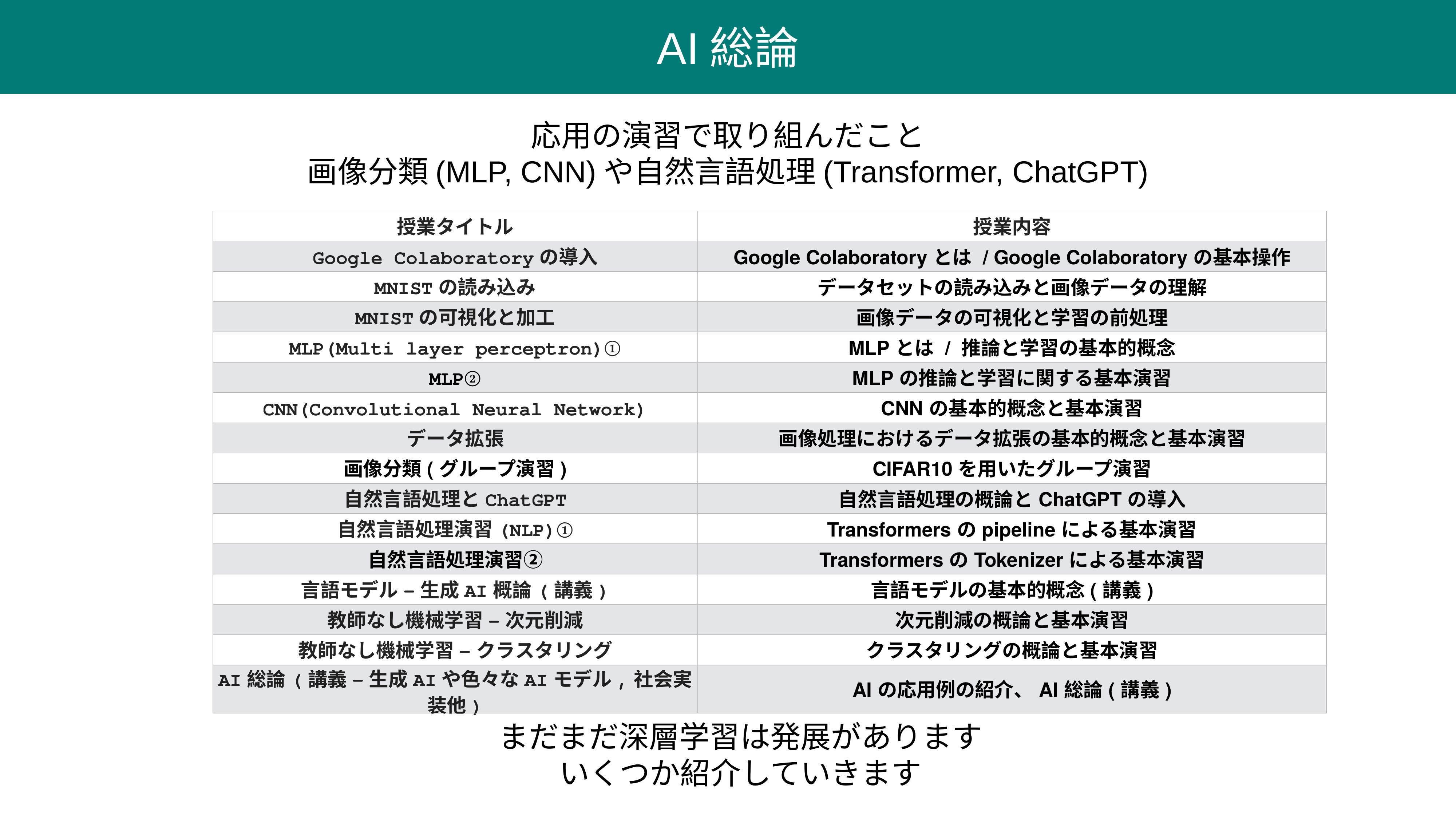

AI総論
応用の演習で取り組んだこと
画像分類(MLP, CNN)や自然言語処理(Transformer, ChatGPT)
| 授業タイトル | 授業内容 |
| --- | --- |
| Google Colaboratoryの導入 | Google Colaboratoryとは / Google Colaboratoryの基本操作 |
| MNISTの読み込み | データセットの読み込みと画像データの理解 |
| MNISTの可視化と加工 | 画像データの可視化と学習の前処理 |
| MLP(Multi layer perceptron)① | MLPとは / 推論と学習の基本的概念 |
| MLP② | MLPの推論と学習に関する基本演習 |
| CNN(Convolutional Neural Network) | CNNの基本的概念と基本演習 |
| データ拡張 | 画像処理におけるデータ拡張の基本的概念と基本演習 |
| 画像分類(グループ演習) | CIFAR10を用いたグループ演習 |
| 自然言語処理とChatGPT | 自然言語処理の概論とChatGPTの導入 |
| 自然言語処理演習(NLP)① | Transformersのpipelineによる基本演習 |
| 自然言語処理演習② | TransformersのTokenizerによる基本演習 |
| 言語モデル-生成AI概論(講義) | 言語モデルの基本的概念(講義) |
| 教師なし機械学習-次元削減 | 次元削減の概論と基本演習 |
| 教師なし機械学習-クラスタリング | クラスタリングの概論と基本演習 |
| AI総論(講義-生成AIや色々なAIモデル,社会実装他) | AIの応用例の紹介、AI総論(講義) |
まだまだ深層学習は発展があります
いくつか紹介していきます